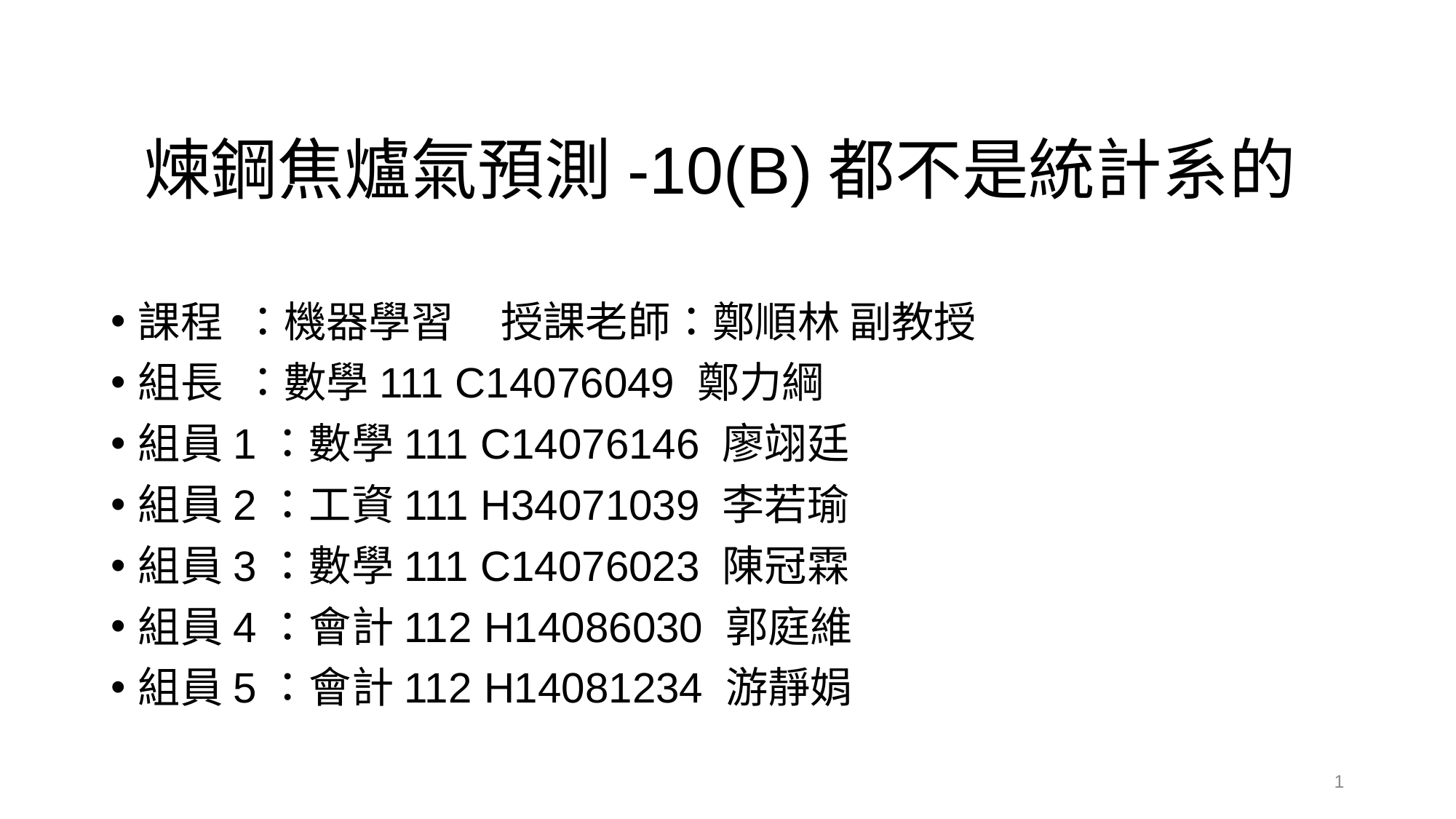

# 煉鋼焦爐氣預測-10(B)都不是統計系的
課程  ：機器學習     授課老師：鄭順林 副教授
組長  ：數學111 C14076049 鄭力綱
組員1：數學111 C14076146 廖翊廷
組員2：工資111 H34071039 李若瑜
組員3：數學111 C14076023 陳冠霖
組員4：會計112 H14086030 郭庭維
組員5：會計112 H14081234 游靜娟
1